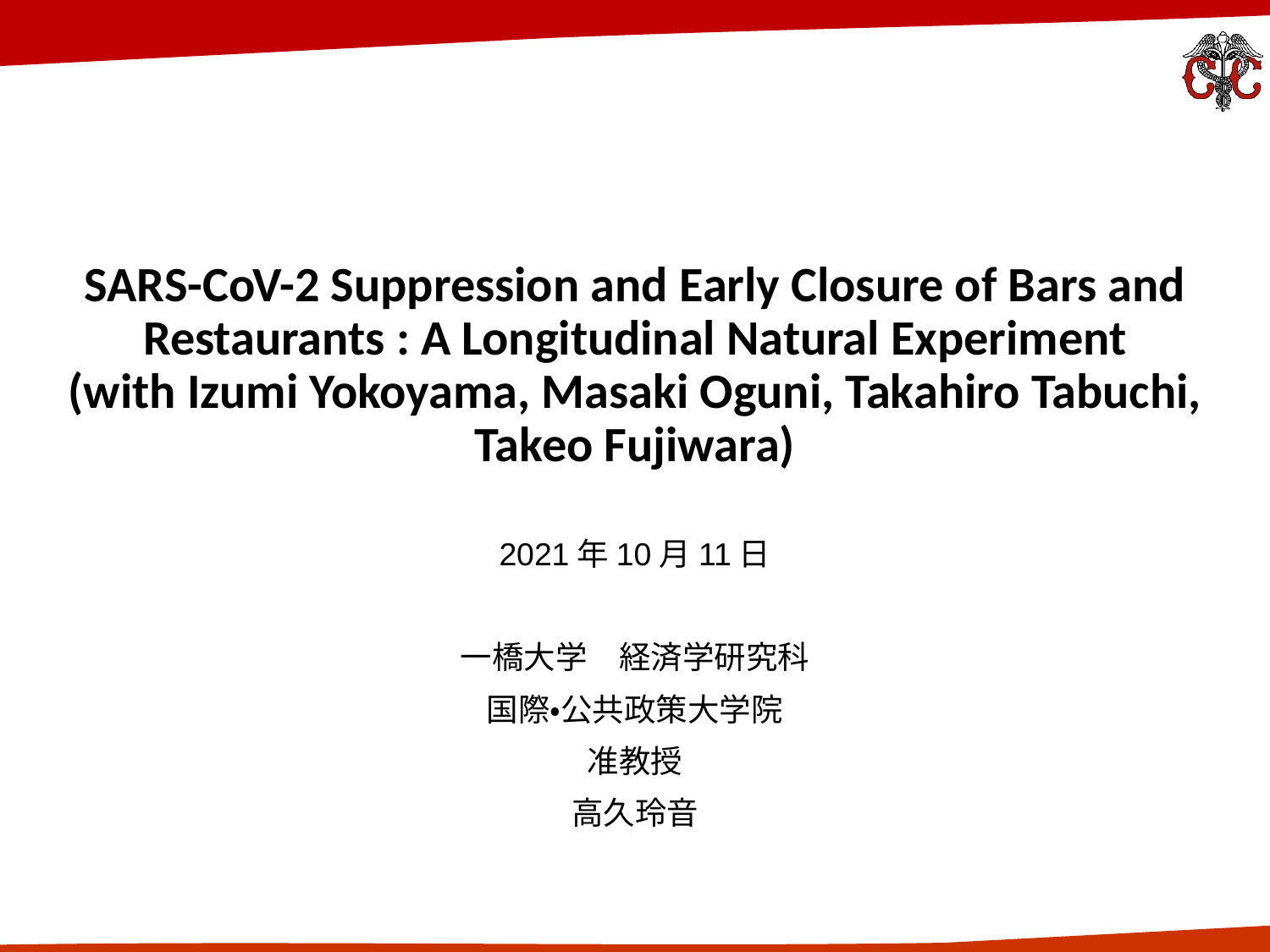

# SARS-CoV-2 Suppression and Early Closure of Bars and Restaurants : A Longitudinal Natural Experiment (with Izumi Yokoyama, Masaki Oguni, Takahiro Tabuchi, Takeo Fujiwara)
2021年10月11日

一橋大学　経済学研究科
国際・公共政策大学院
准教授
高久玲音